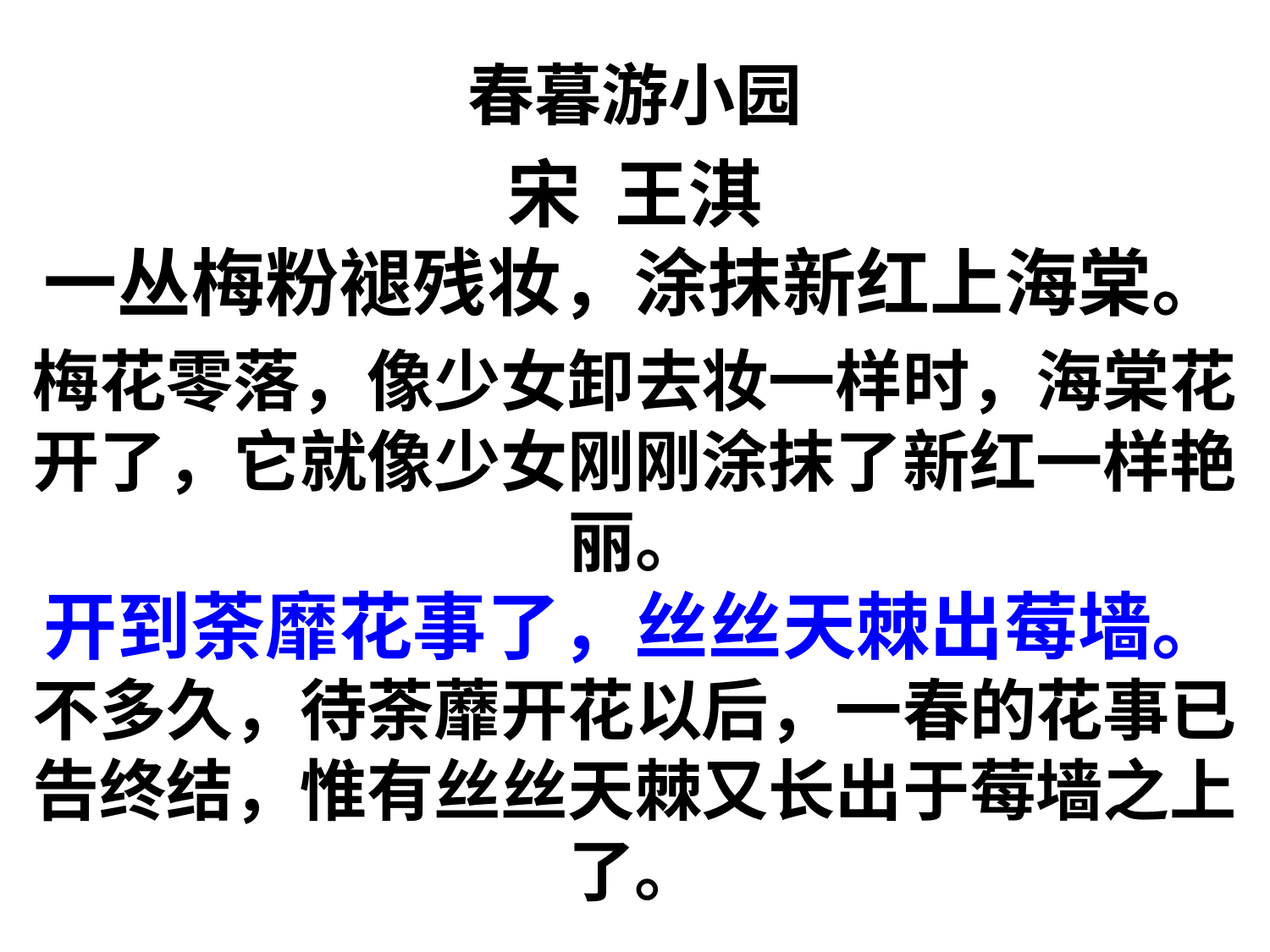

春暮游小园
宋  王淇
一丛梅粉褪残妆，涂抹新红上海棠。
梅花零落，像少女卸去妆一样时，海棠花开了，它就像少女刚刚涂抹了新红一样艳丽。
开到荼靡花事了，丝丝天棘出莓墙。
不多久，待荼蘼开花以后，一春的花事已告终结，惟有丝丝天棘又长出于莓墙之上了。